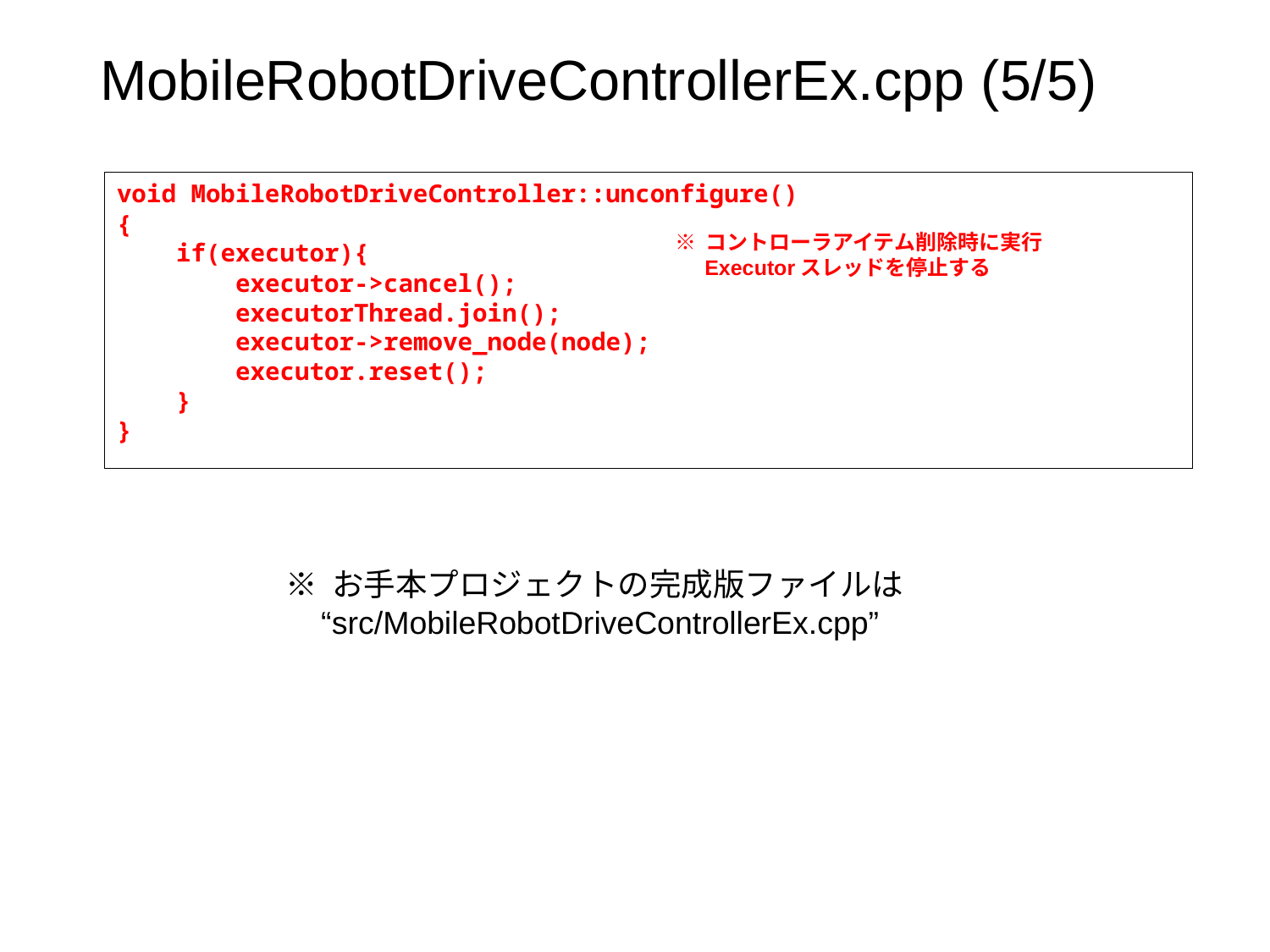

# MobileRobotDriveControllerEx.cpp (5/5)
void MobileRobotDriveController::unconfigure()
{
    if(executor){
        executor->cancel();
        executorThread.join();
        executor->remove_node(node);
        executor.reset();
    }
}

※ コントローラアイテム削除時に実行
     Executorスレッドを停止する
※ お手本プロジェクトの完成版ファイルは
    “src/MobileRobotDriveControllerEx.cpp”